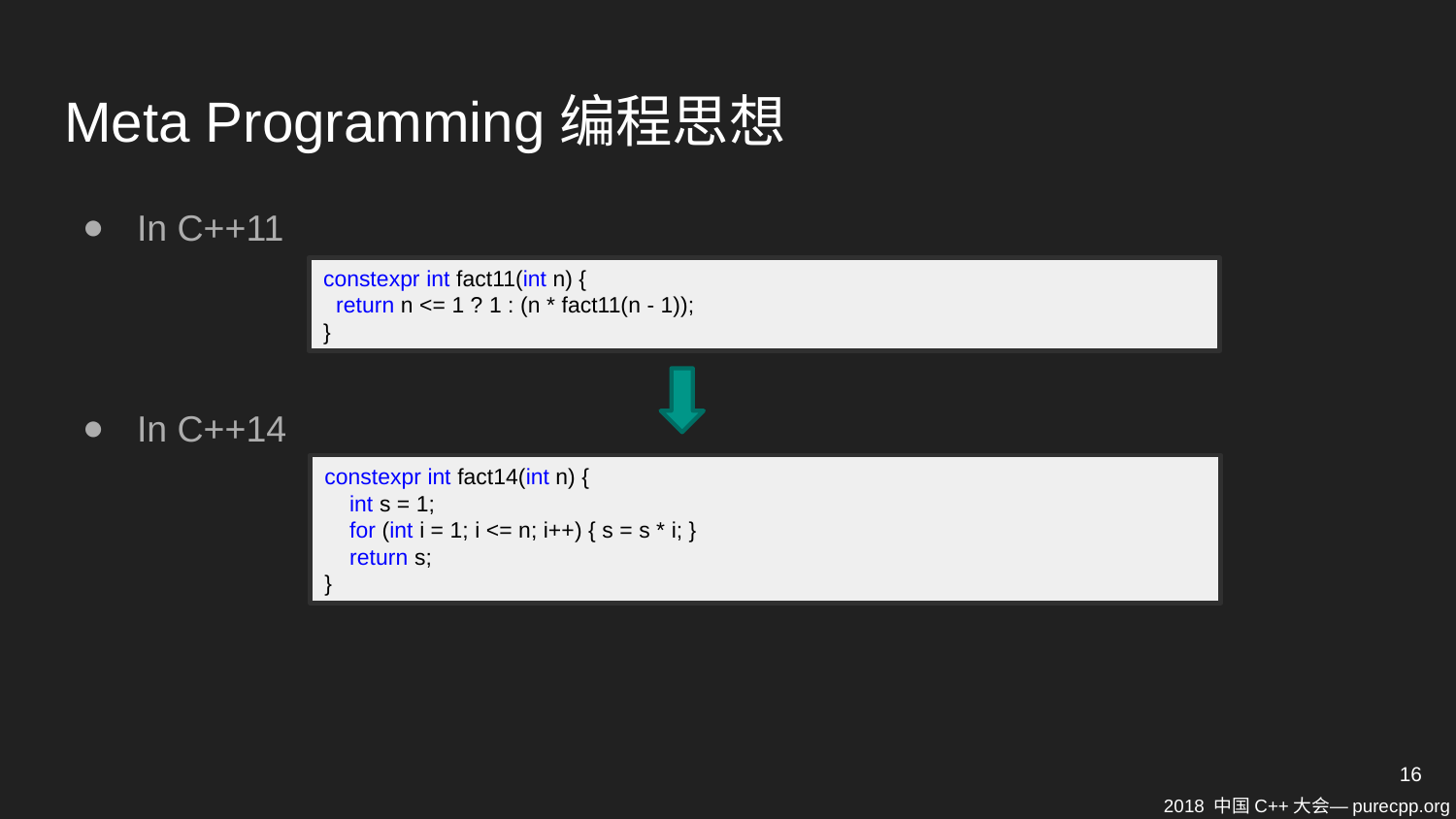

# Meta Programming编程思想
In C++11

In C++14
constexpr int fact11(int n) {
  return n <= 1 ? 1 : (n * fact11(n - 1));
}

constexpr int fact14(int n) {
    int s = 1;
    for (int i = 1; i <= n; i++) { s = s * i; }
    return s;
}
16